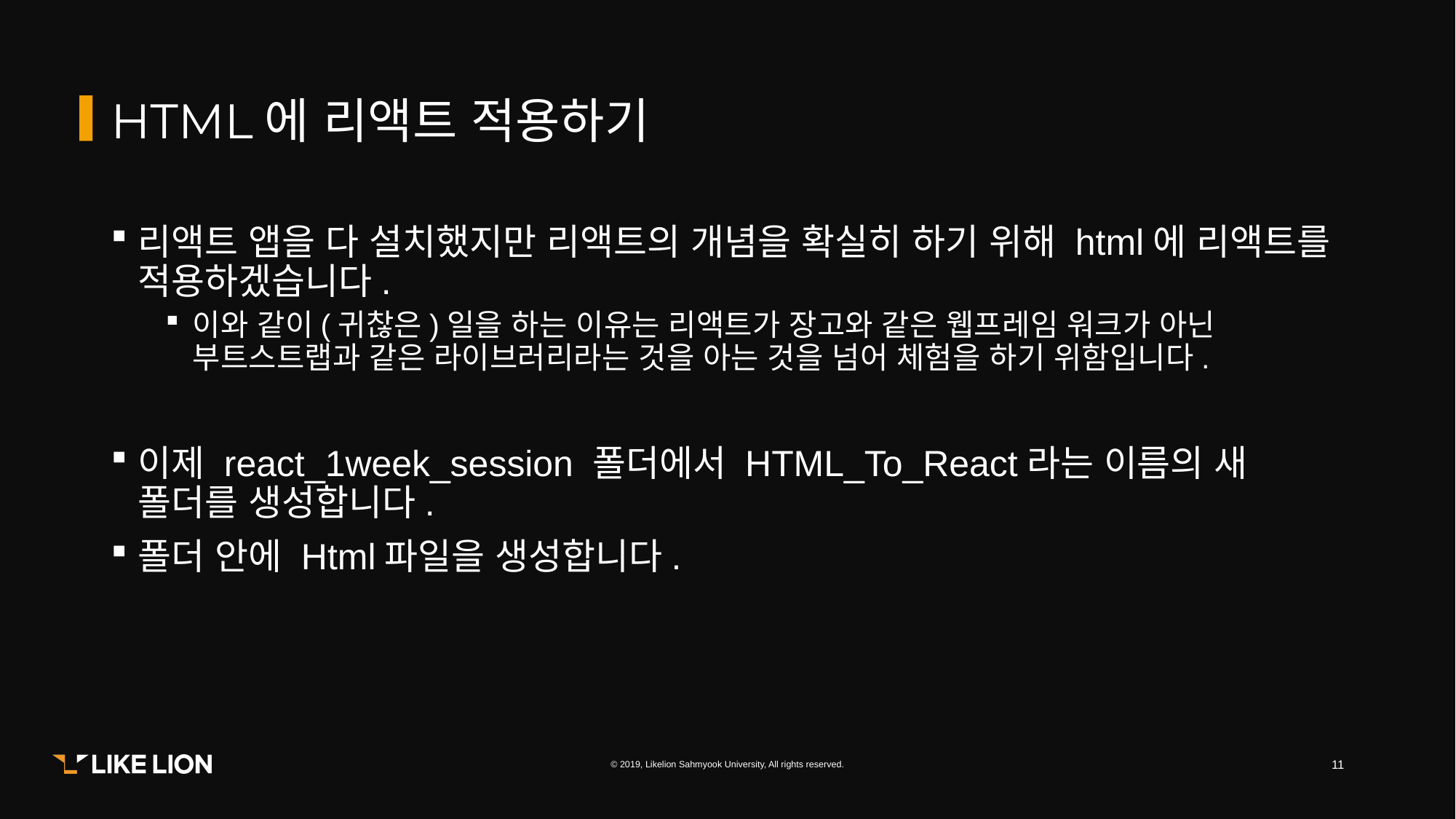

# HTML에 리액트 적용하기
리액트 앱을 다 설치했지만 리액트의 개념을 확실히 하기 위해 html에 리액트를 적용하겠습니다.
이와 같이(귀찮은)일을 하는 이유는 리액트가 장고와 같은 웹프레임 워크가 아닌 부트스트랩과 같은 라이브러리라는 것을 아는 것을 넘어 체험을 하기 위함입니다.

이제 react_1week_session 폴더에서 HTML_To_React라는 이름의 새 폴더를 생성합니다.
폴더 안에 Html파일을 생성합니다.
11